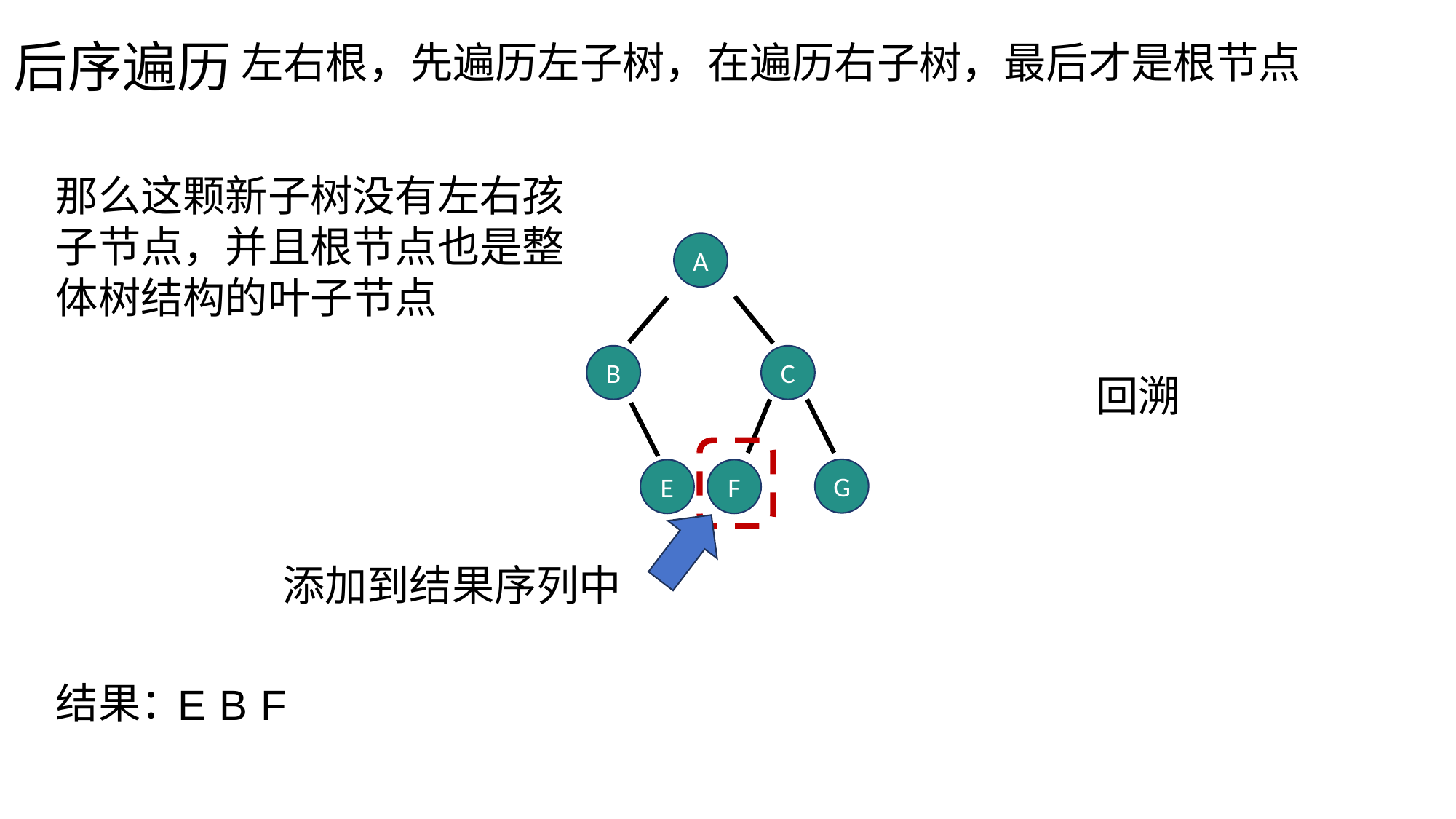

后序遍历
左右根，先遍历左子树，在遍历右子树，最后才是根节点
那么这颗新子树没有左右孩子节点，并且根节点也是整体树结构的叶子节点
A
B
C
回溯

G
E
F

添加到结果序列中
结果：
E
B
F